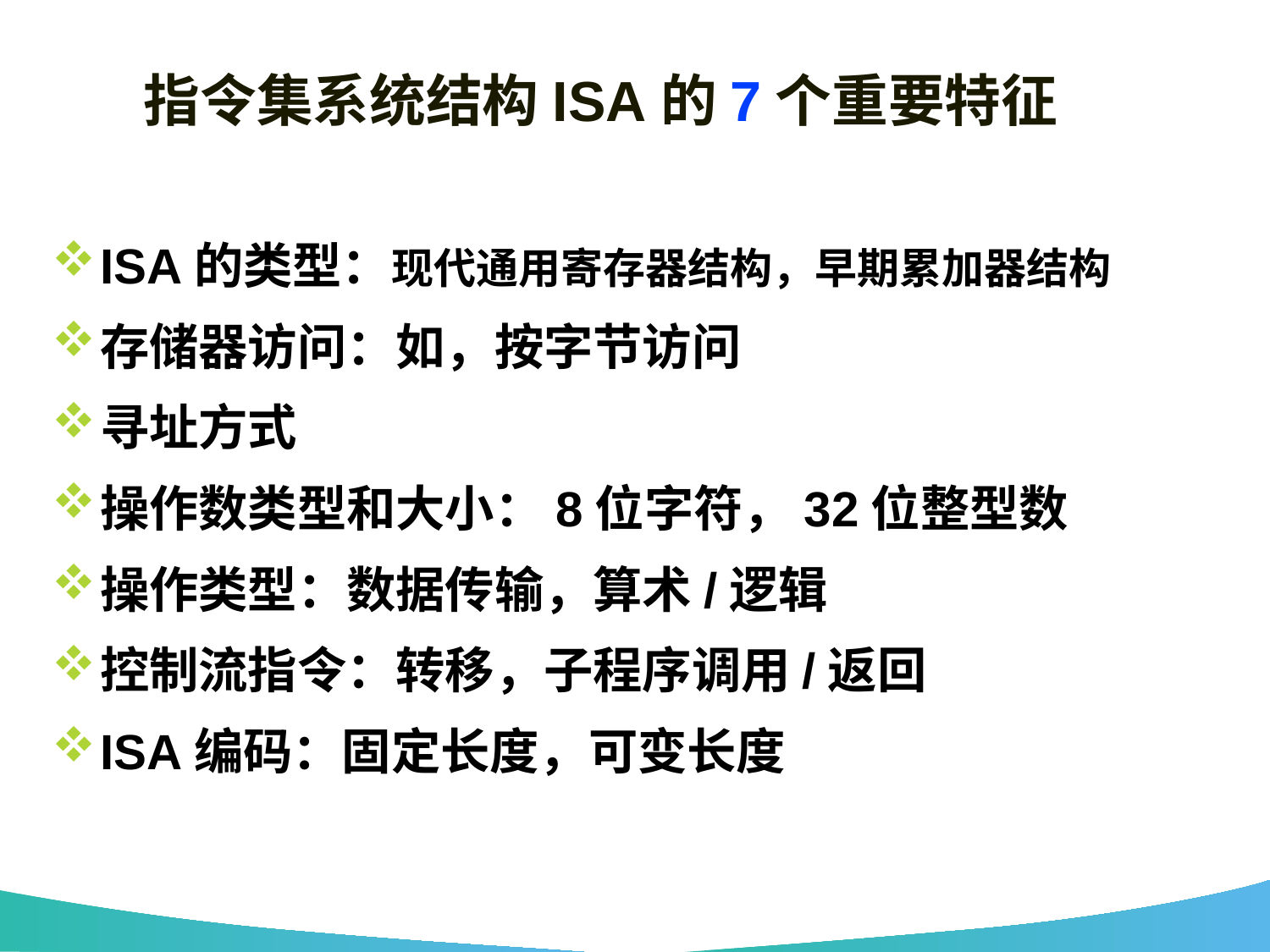

# 指令集系统结构ISA的7个重要特征
ISA的类型：现代通用寄存器结构，早期累加器结构
存储器访问：如，按字节访问
寻址方式
操作数类型和大小：8位字符，32位整型数
操作类型：数据传输，算术/逻辑
控制流指令：转移，子程序调用/返回
ISA编码：固定长度，可变长度